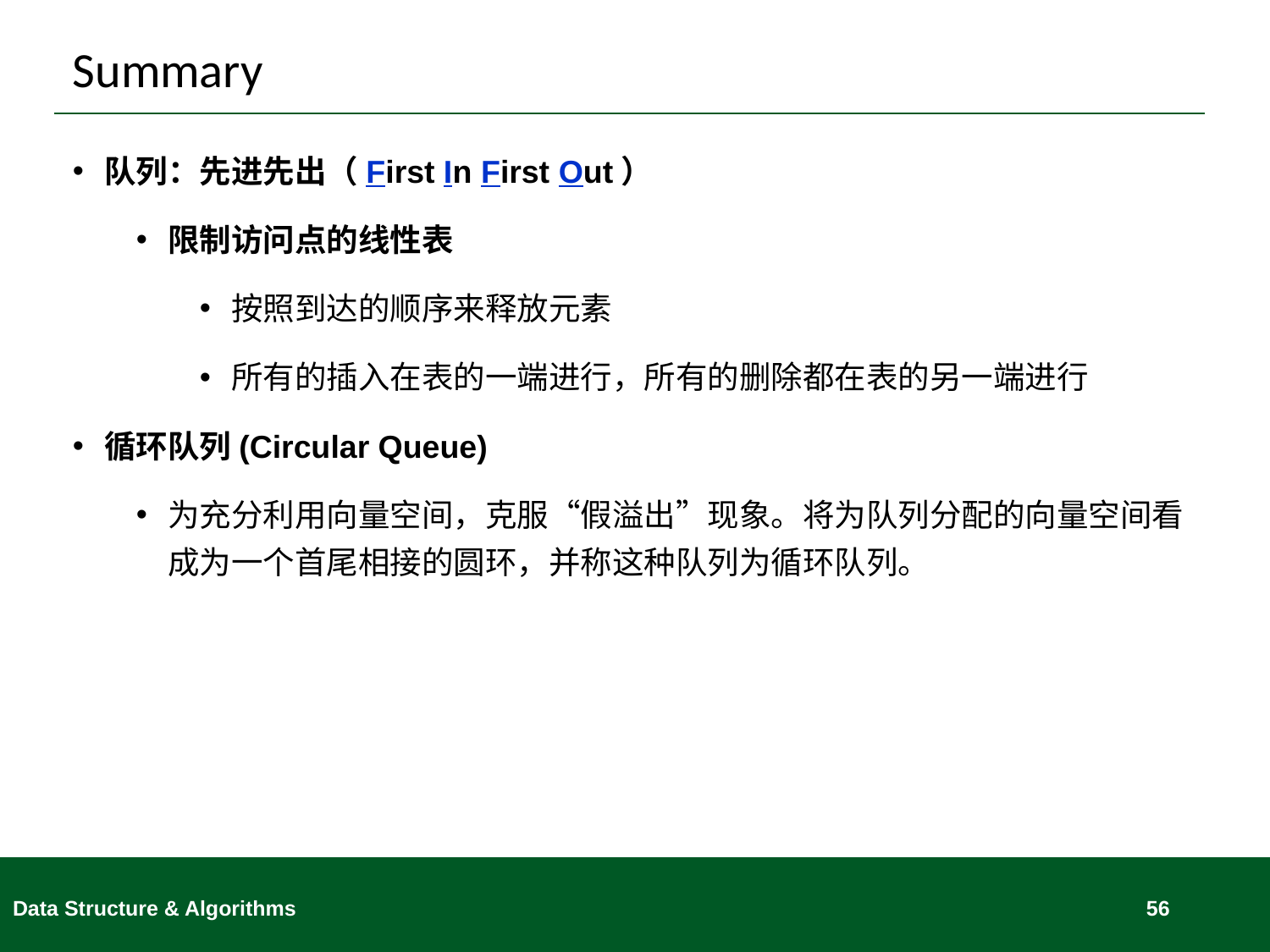

# Summary
队列：先进先出（First In First Out）
限制访问点的线性表
按照到达的顺序来释放元素
所有的插入在表的一端进行，所有的删除都在表的另一端进行
循环队列(Circular Queue)
为充分利用向量空间，克服“假溢出”现象。将为队列分配的向量空间看成为一个首尾相接的圆环，并称这种队列为循环队列。

Data Structure & Algorithms
56